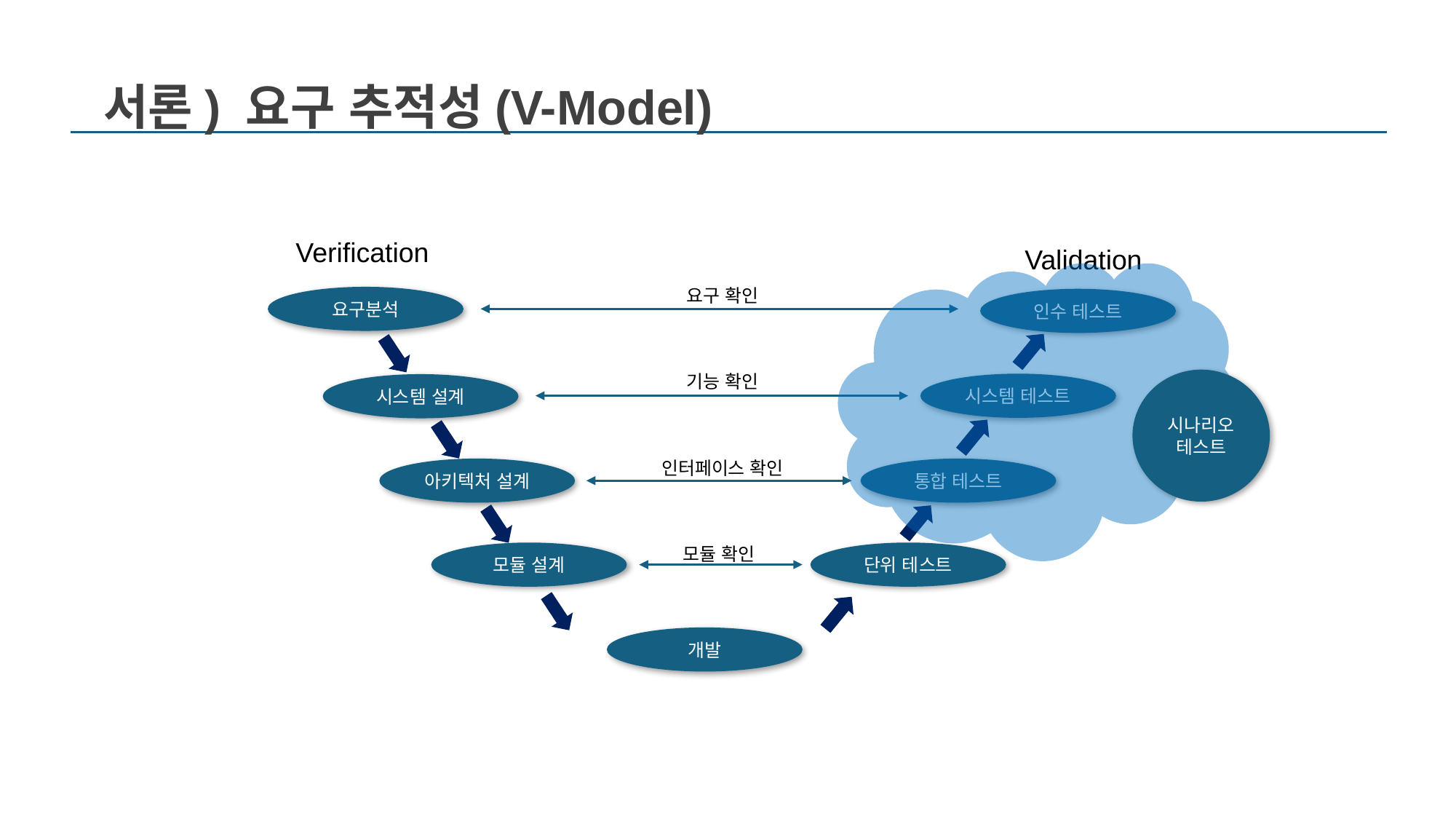

서론) 요구 추적성(V-Model)
Verification
Validation

요구 확인
요구분석
인수 테스트

기능 확인
시나리오 테스트
시스템 테스트
시스템 설계

인터페이스 확인
아키텍처 설계
통합 테스트

모듈 확인
단위 테스트
모듈 설계

개발